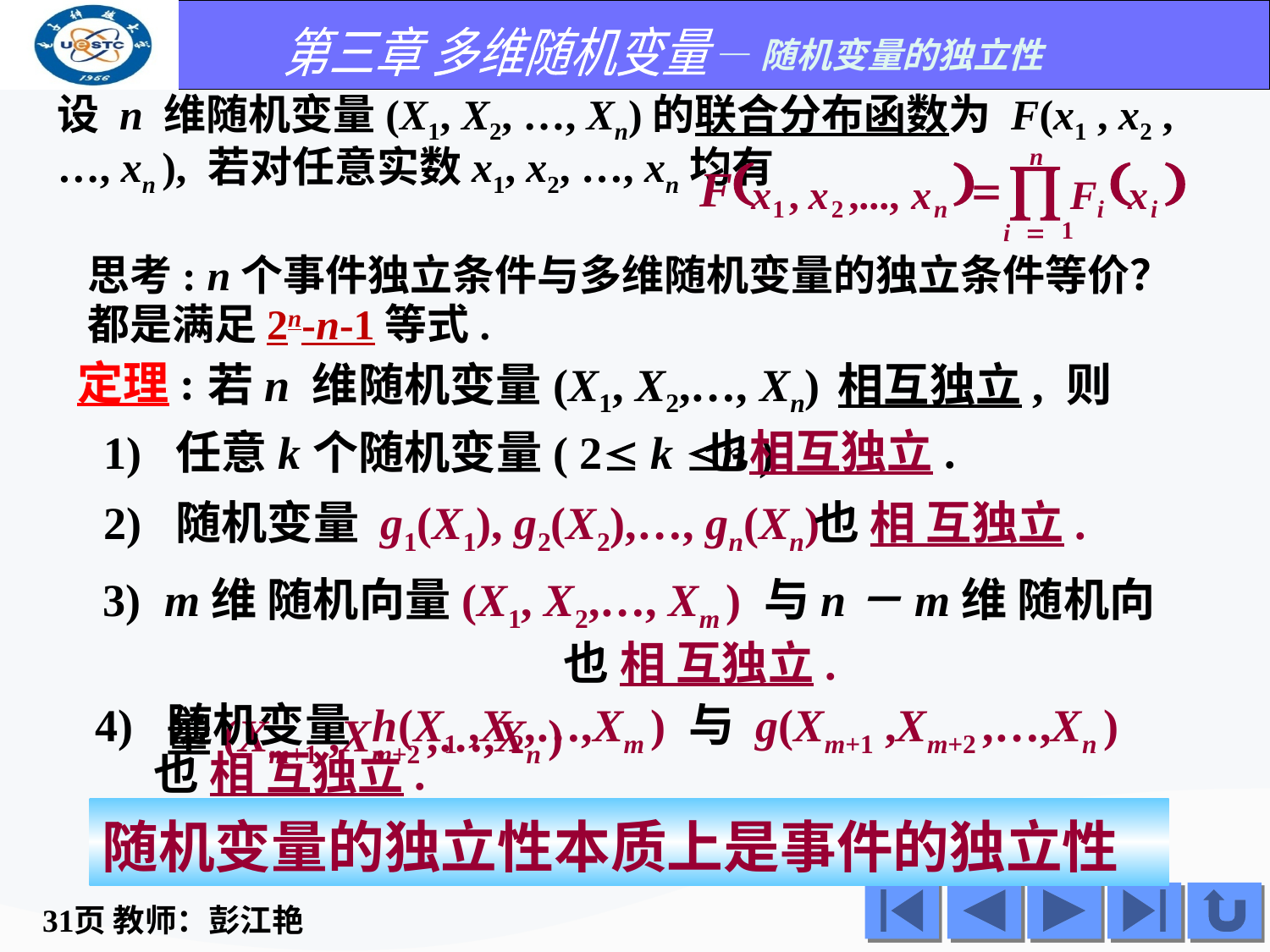

设 n 维随机变量(X1, X2, …, Xn)的联合分布函数为 F(x1 , x2 ,…, xn ), 若对任意实数x1, x2, …, xn均有
n
(
)
(
)
∏
F
=
x
,
x
,...,
x
F
x
1
2
n
i
i
1
i
=
思考: n个事件独立条件与多维随机变量的独立条件等价？都是满足2n-n-1等式.
定理:
若n 维随机变量(X1, X2,…, Xn) 相互独立, 则
也相互独立.
1)  任意k个随机变量( 2≤ k ≤n )
2)  随机变量 g1(X1), g2(X2),…, gn(Xn)
也 相 互独立.
3)  m维 随机向量(X1, X2,…, Xm ) 与n－m维 随机向
     量(Xm+1 ,Xm+2 ,…,Xn )
也 相 互独立.
4)  随机变量 h(X1 ,X2,…,Xm ) 与 g(Xm+1 ,Xm+2 ,…,Xn )
也 相 互独立.
随机变量的独立性本质上是事件的独立性